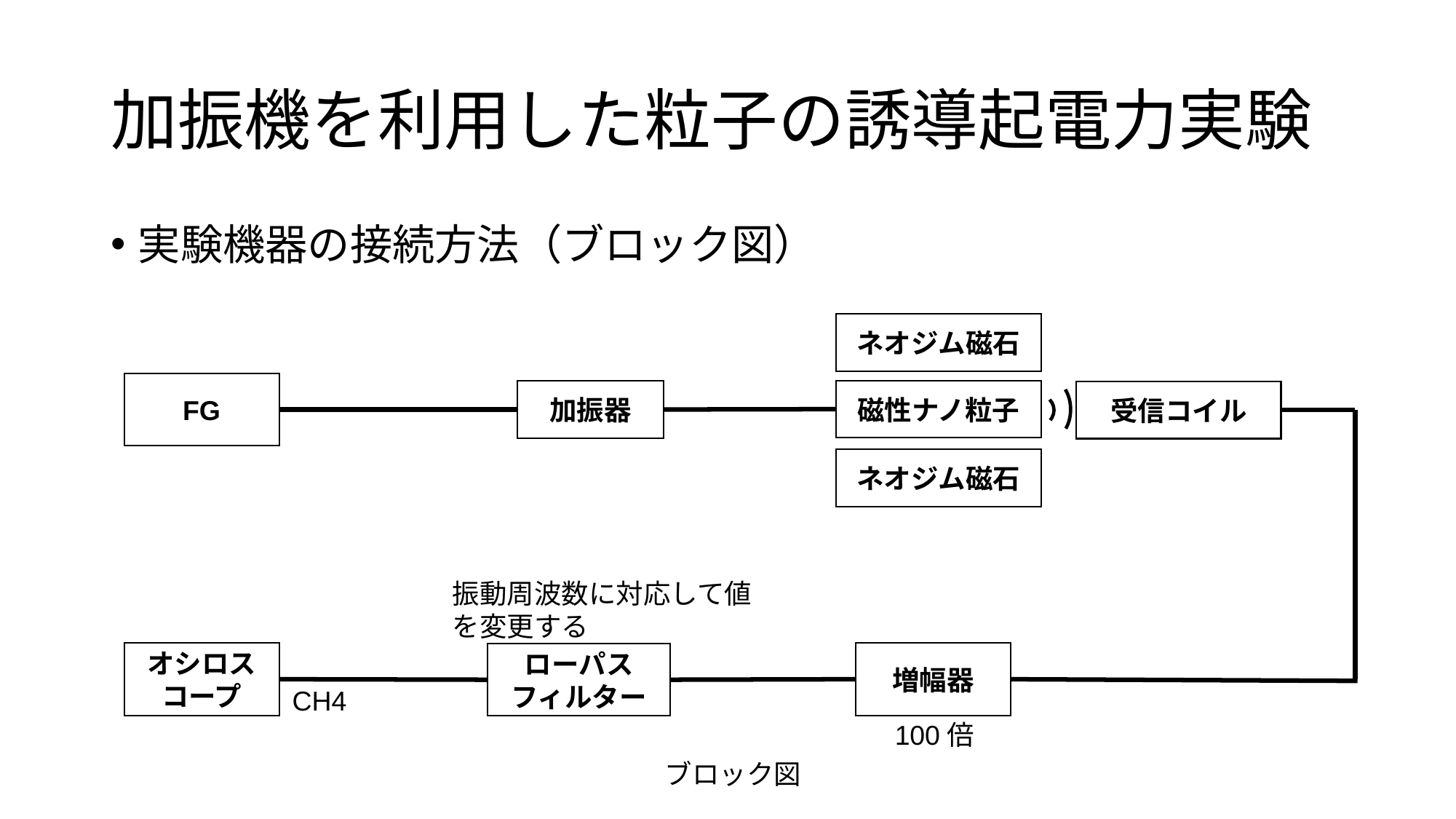

# 加振機を利用した粒子の誘導起電力実験
実験機器の接続方法（ブロック図）
ネオジム磁石
FG
磁性ナノ粒子
加振器

受信コイル

ネオジム磁石
振動周波数に対応して値を変更する
増幅器
オシロスコープ
ローパスフィルター
CH4
100倍
ブロック図